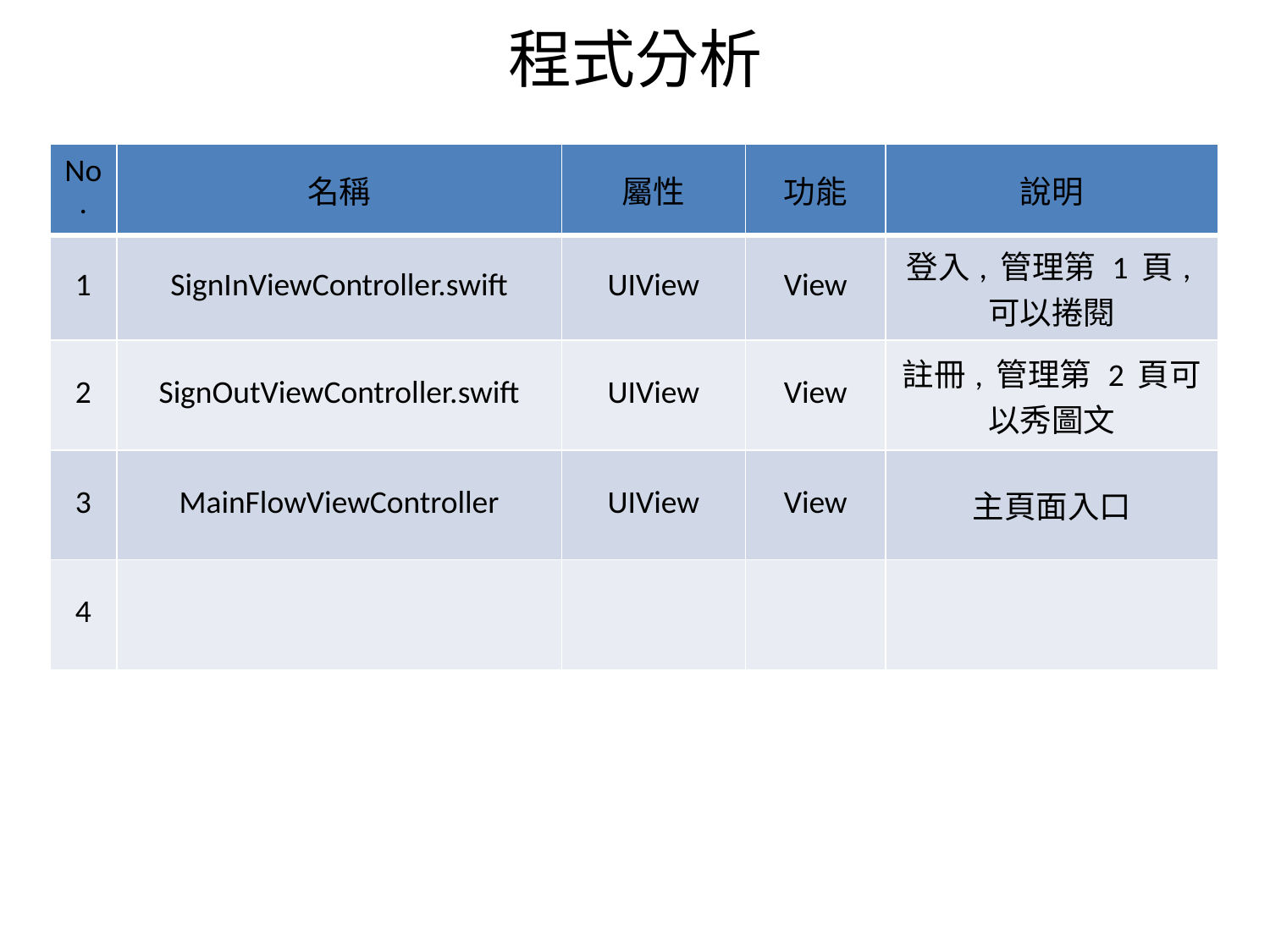

# 程式分析
| No. | 名稱 | 屬性 | 功能 | 說明 |
| --- | --- | --- | --- | --- |
| 1 | SignInViewController.swift | UIView | View | 登入, 管理第 1 頁,可以捲閱 |
| 2 | SignOutViewController.swift | UIView | View | 註冊, 管理第 2 頁可以秀圖文 |
| 3 | MainFlowViewController | UIView | View | 主頁面入口 |
| 4 |  |  |  |  |